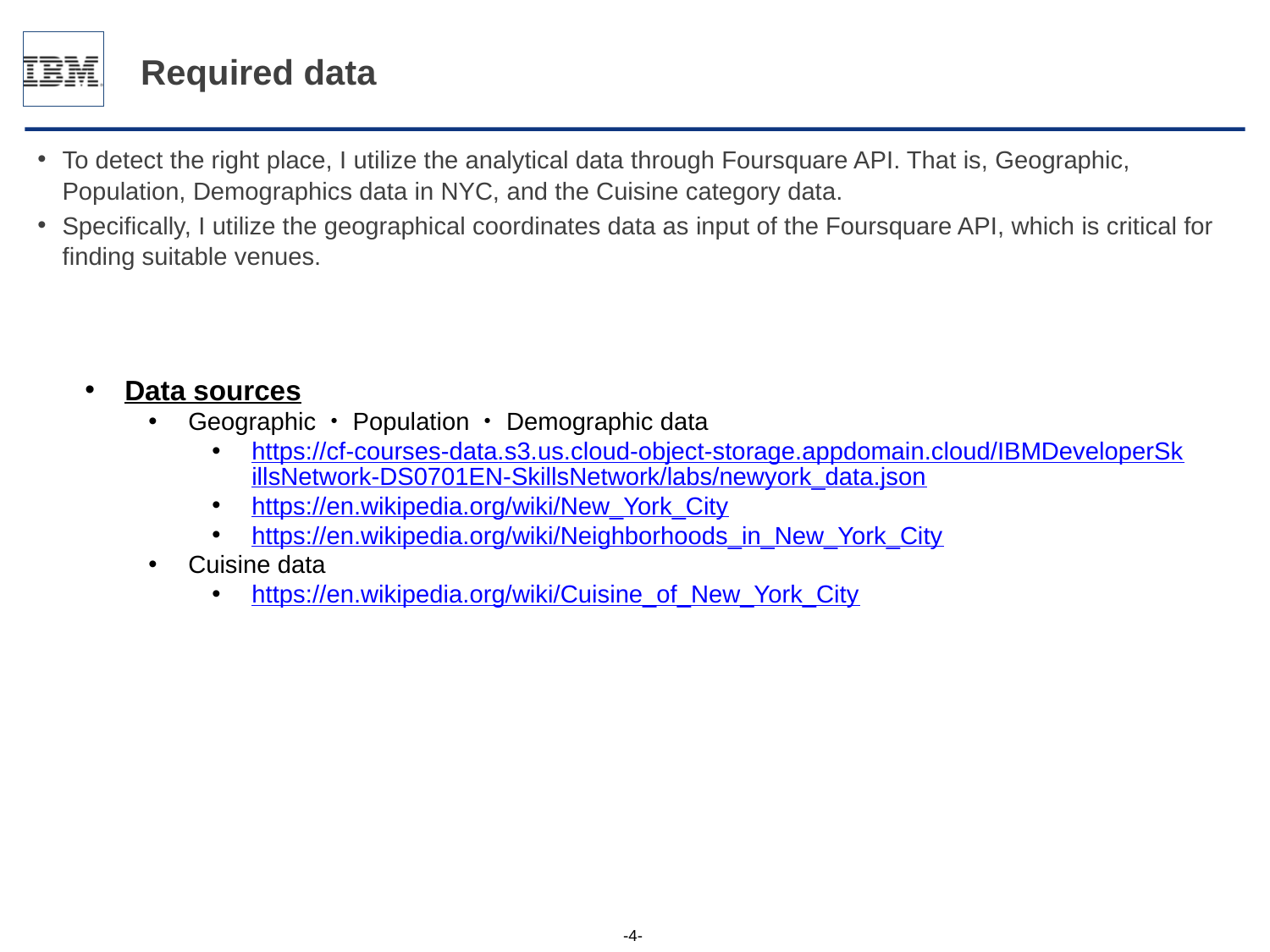

# Required data
To detect the right place, I utilize the analytical data through Foursquare API. That is, Geographic, Population, Demographics data in NYC, and the Cuisine category data.
Specifically, I utilize the geographical coordinates data as input of the Foursquare API, which is critical for finding suitable venues.

Data sources
Geographic・Population・Demographic data
https://cf-courses-data.s3.us.cloud-object-storage.appdomain.cloud/IBMDeveloperSkillsNetwork-DS0701EN-SkillsNetwork/labs/newyork_data.json
https://en.wikipedia.org/wiki/New_York_City
https://en.wikipedia.org/wiki/Neighborhoods_in_New_York_City
Cuisine data
https://en.wikipedia.org/wiki/Cuisine_of_New_York_City
-4-